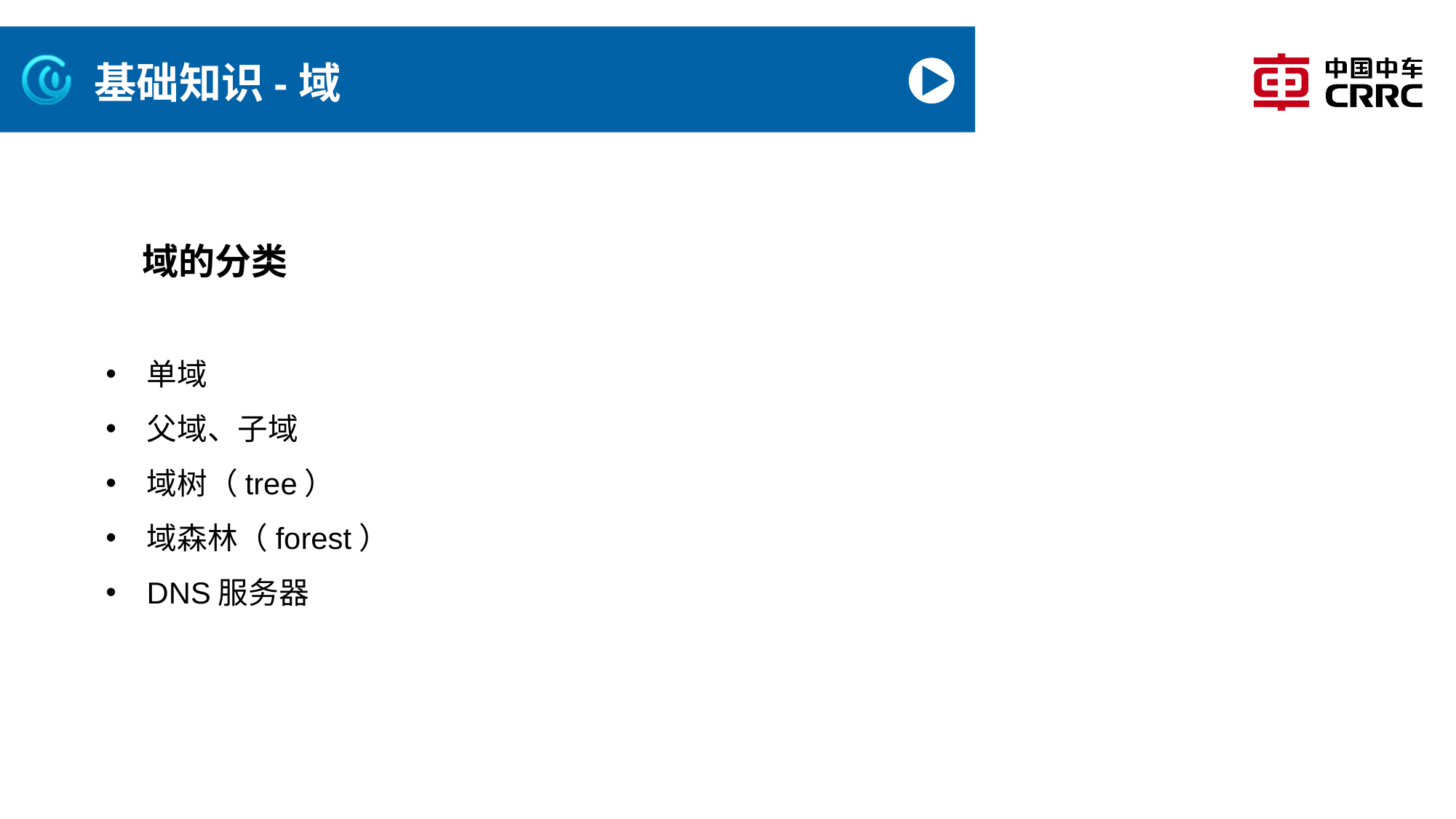

# 基础知识-域
域的分类

单域
父域、子域
域树（tree）
域森林（forest）
DNS服务器
9